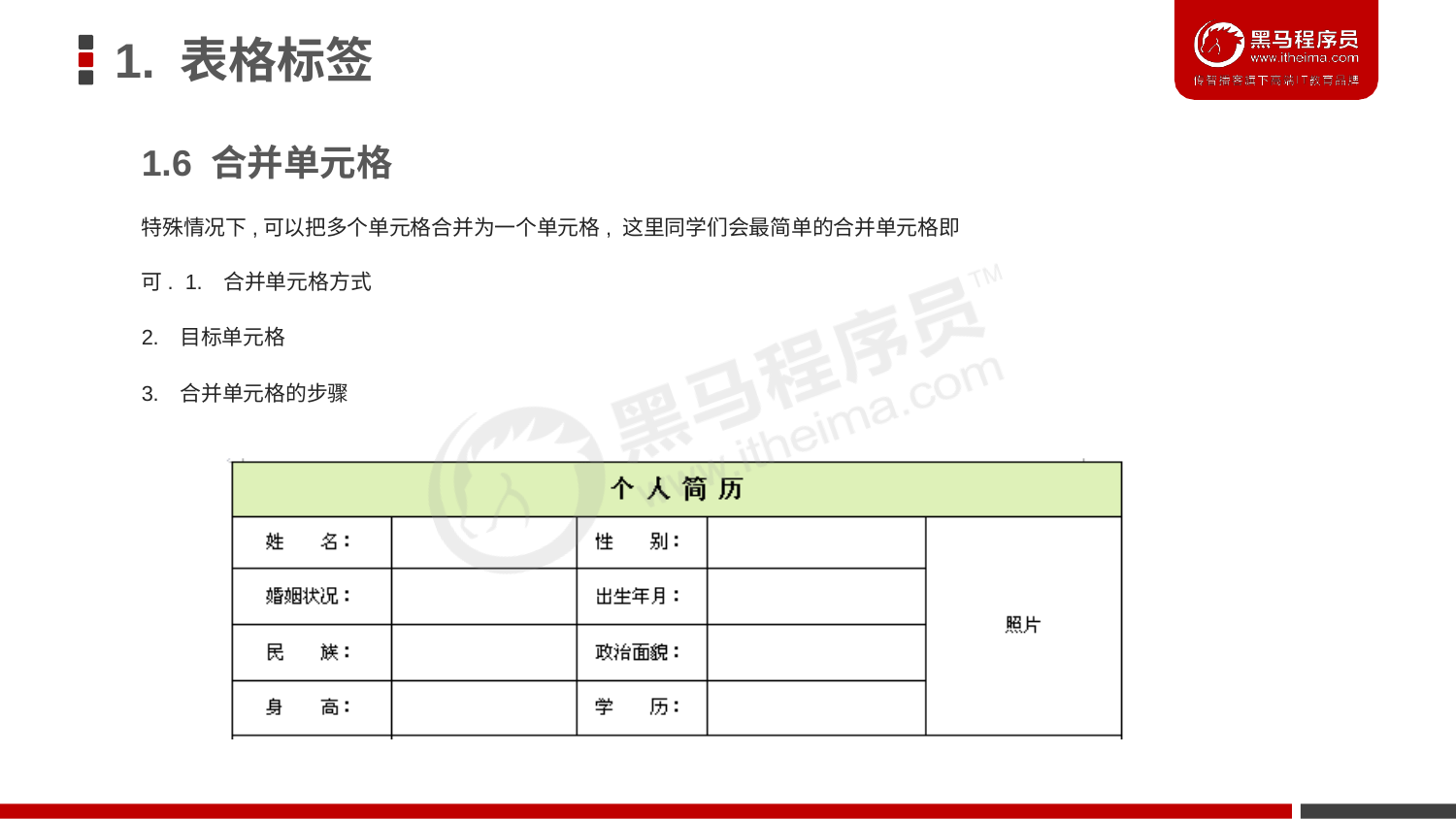

# 1. 表格标签
1.6 合并单元格
特殊情况下,可以把多个单元格合并为一个单元格, 这里同学们会最简单的合并单元格即可.  1.  合并单元格方式

2.  目标单元格

3.  合并单元格的步骤